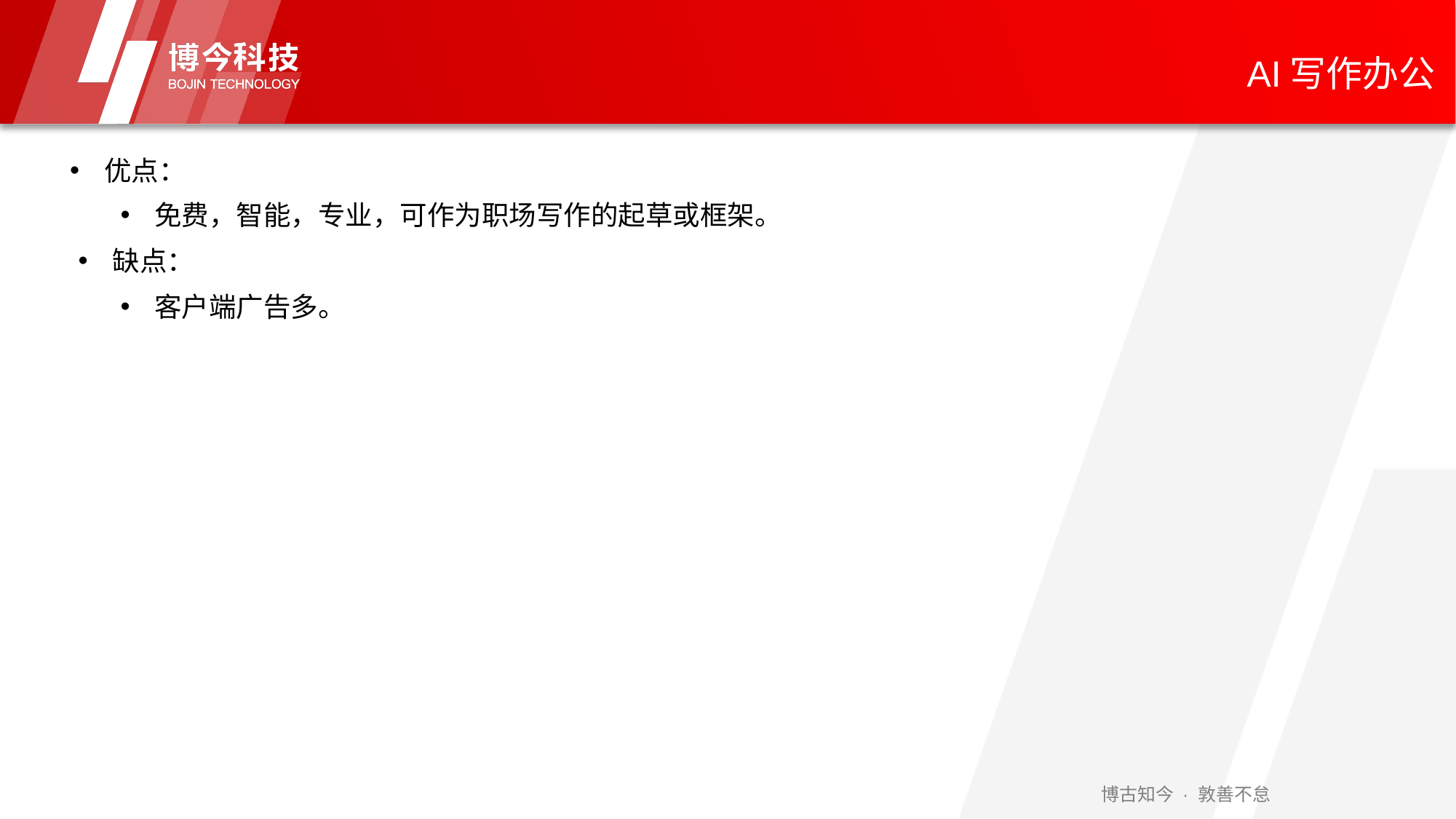

AI写作办公
优点：
免费，智能，专业，可作为职场写作的起草或框架。
缺点：
客户端广告多。